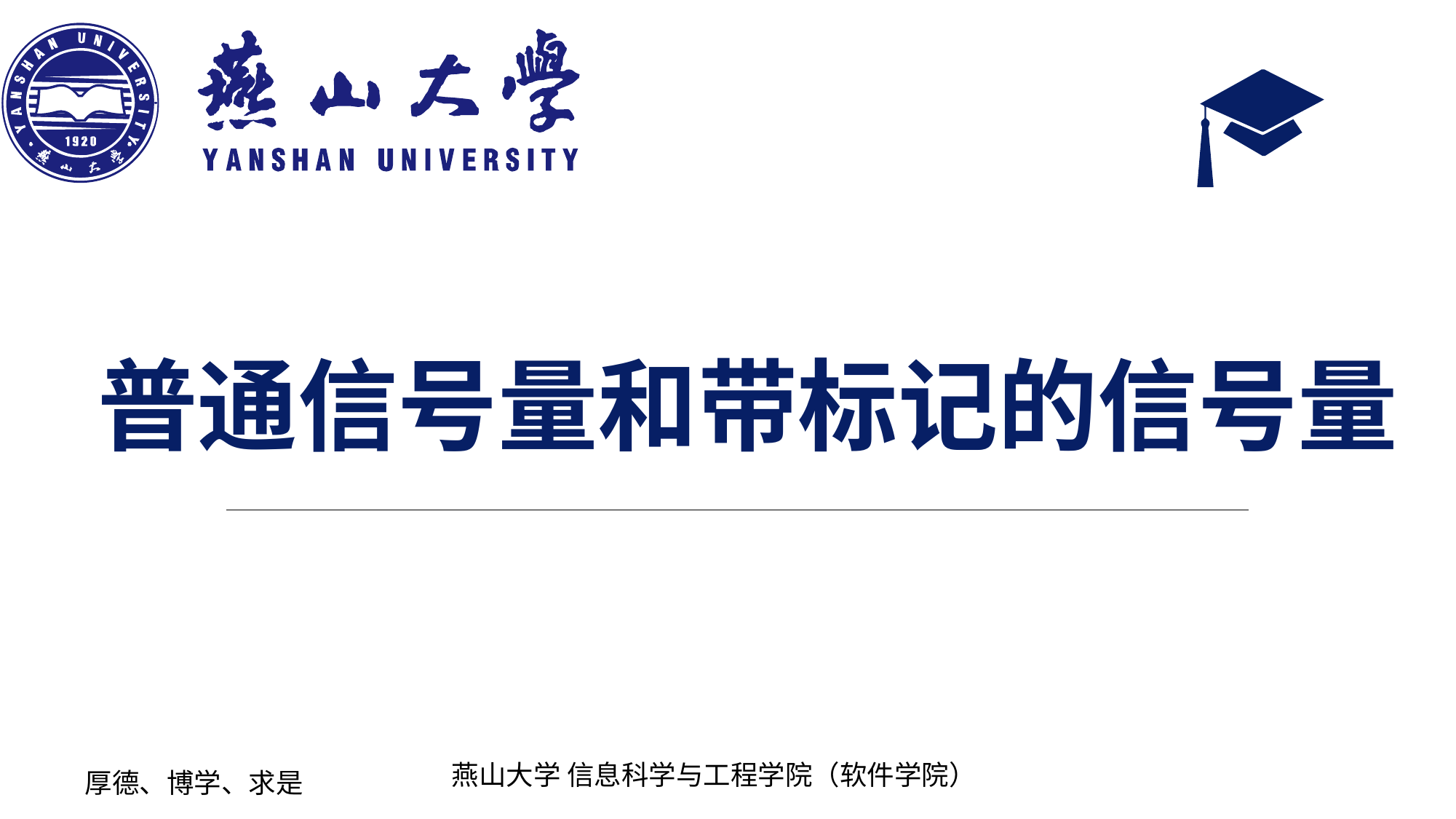

普通信号量和带标记的信号量
燕山大学 信息科学与工程学院（软件学院）
厚德、博学、求是
18